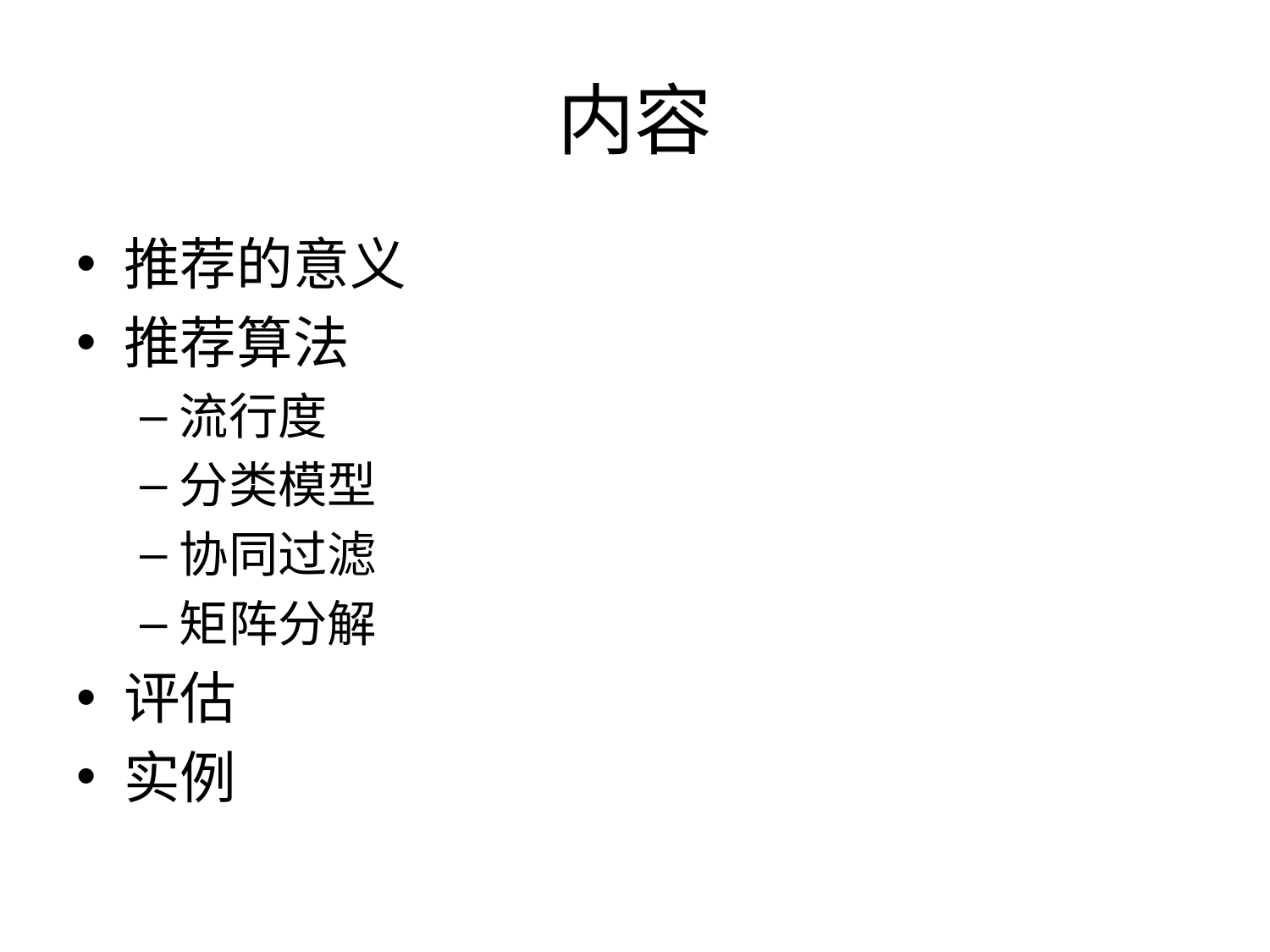

# 内容
推荐的意义
推荐算法
流行度
分类模型
协同过滤
矩阵分解
评估
实例